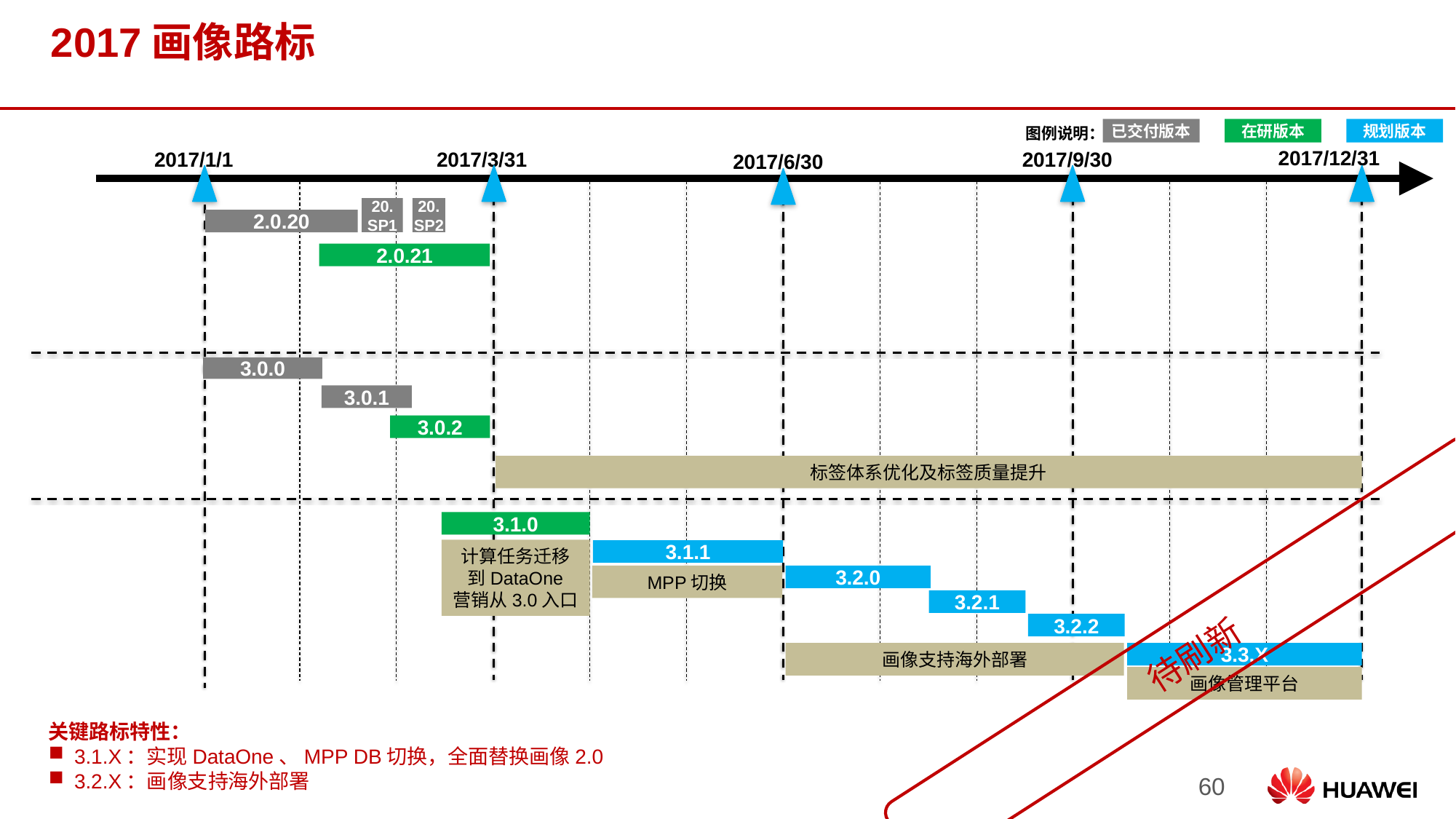

# 2017画像路标
图例说明：
已交付版本
在研版本
规划版本
2017/12/31
2017/1/1
2017/3/31
2017/9/30
2017/6/30

20.
SP1
20.
SP2
2.0.20
2.0.21
3.0.0
3.0.1
3.0.2
标签体系优化及标签质量提升
3.1.0
计算任务迁移到DataOne
营销从3.0入口
3.1.1
MPP切换
3.2.0
3.2.1
3.2.2
待刷新
画像支持海外部署
3.3.X
画像管理平台
关键路标特性：
3.1.X：实现DataOne、MPP DB切换，全面替换画像2.0
3.2.X：画像支持海外部署